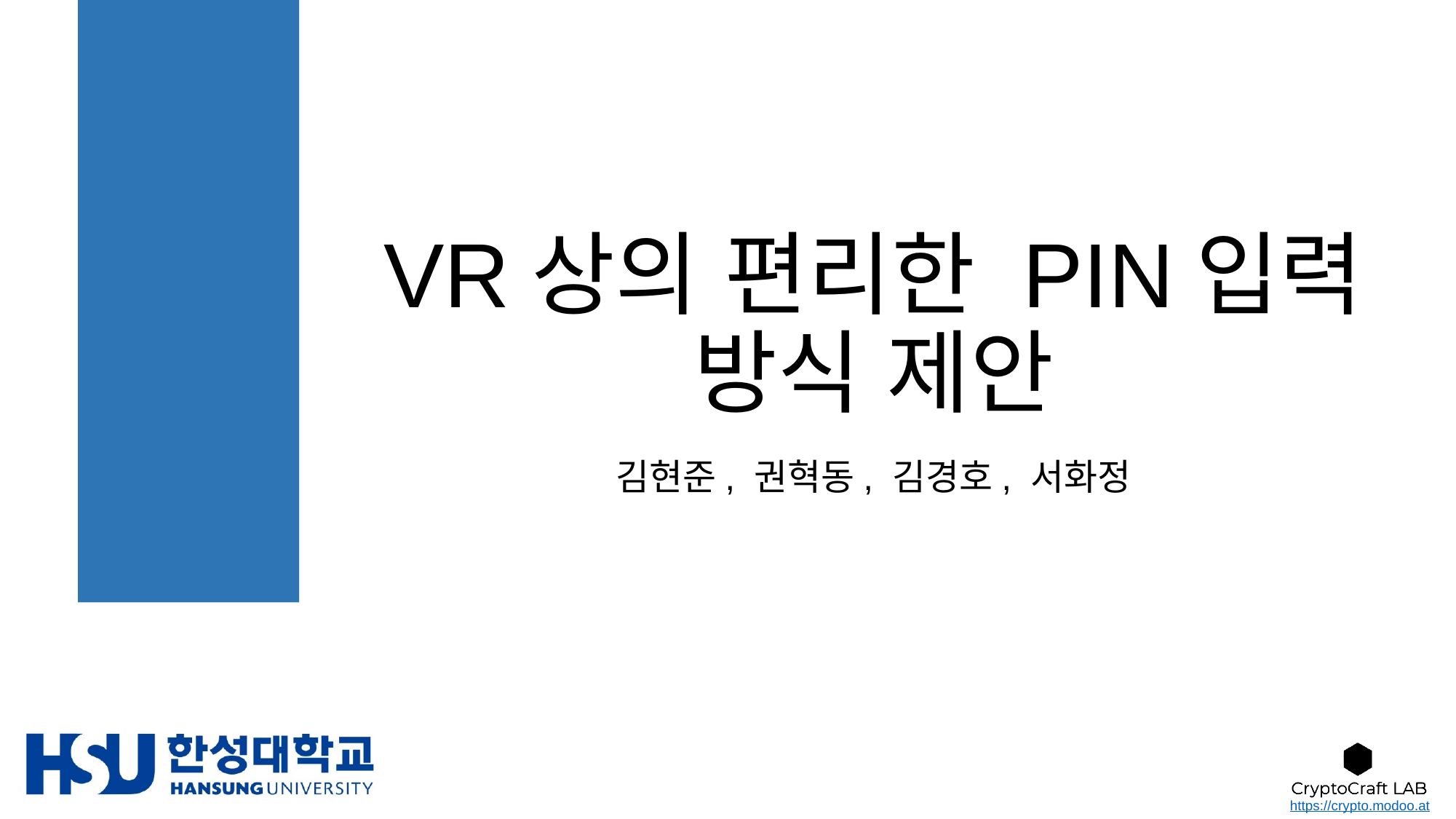

# VR상의 편리한 PIN입력 방식 제안
김현준, 권혁동, 김경호, 서화정